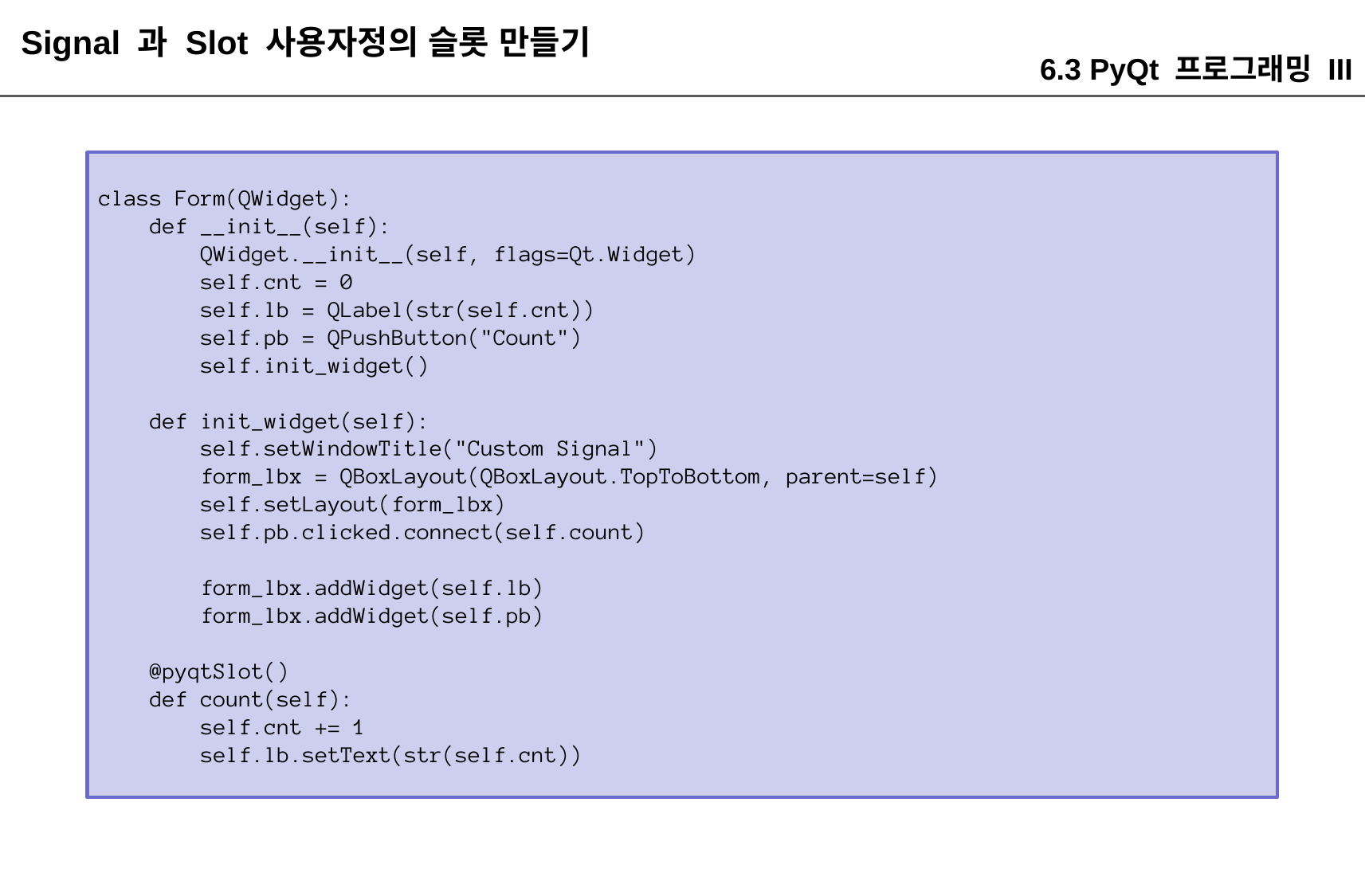

Signal 과 Slot 사용자정의 슬롯 만들기
6.3 PyQt 프로그래밍 III
class Form(QWidget):
    def __init__(self):
        QWidget.__init__(self, flags=Qt.Widget)
        self.cnt = 0
        self.lb = QLabel(str(self.cnt))
        self.pb = QPushButton("Count")
        self.init_widget()

    def init_widget(self):
        self.setWindowTitle("Custom Signal")
        form_lbx = QBoxLayout(QBoxLayout.TopToBottom, parent=self)
        self.setLayout(form_lbx)
        self.pb.clicked.connect(self.count)

        form_lbx.addWidget(self.lb)
        form_lbx.addWidget(self.pb)

    @pyqtSlot()
    def count(self):
        self.cnt += 1
        self.lb.setText(str(self.cnt))